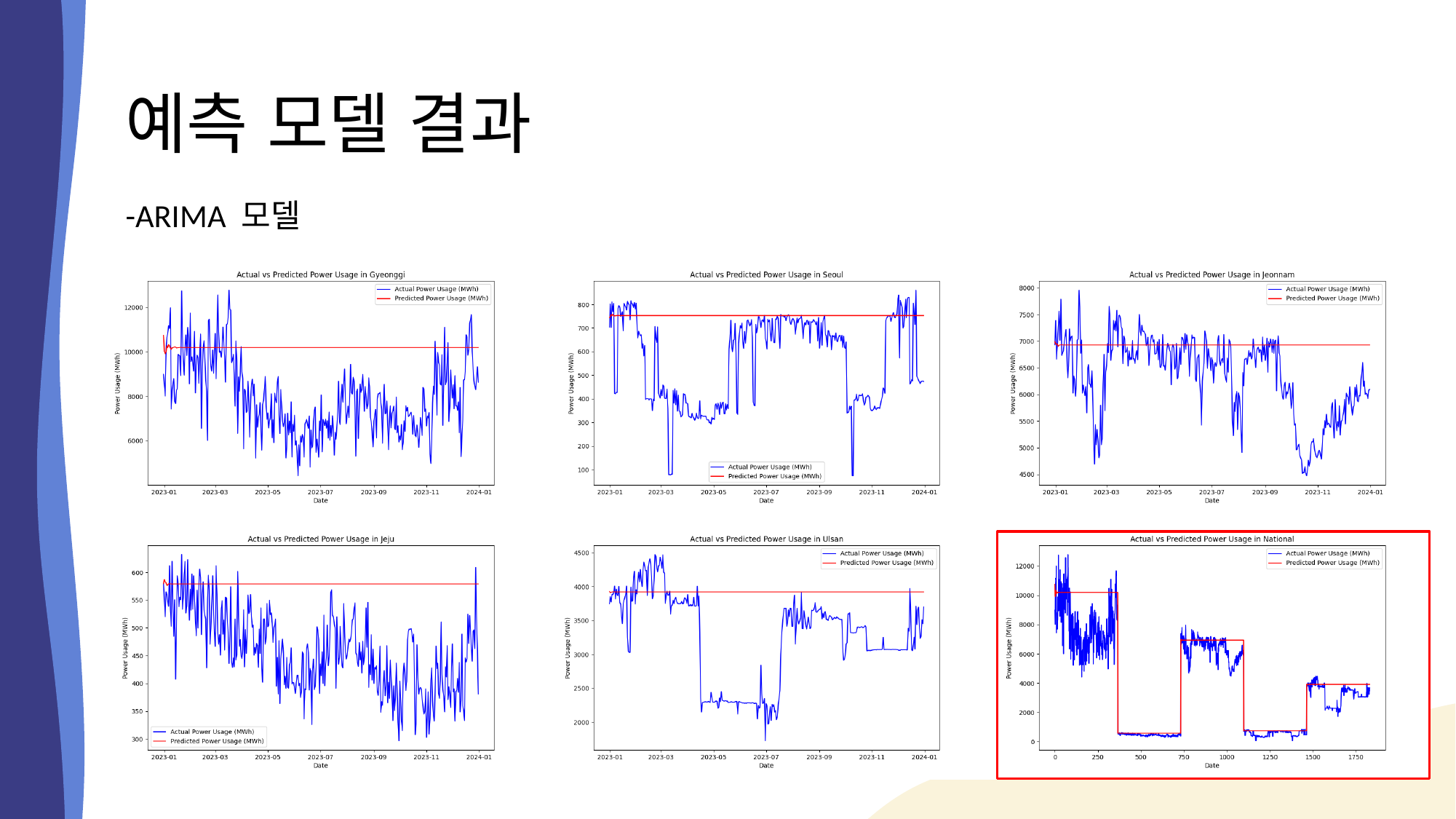

# 예측 모델 결과
-ARIMA 모델
|  |  |  |
| --- | --- | --- |
|  |  |  |